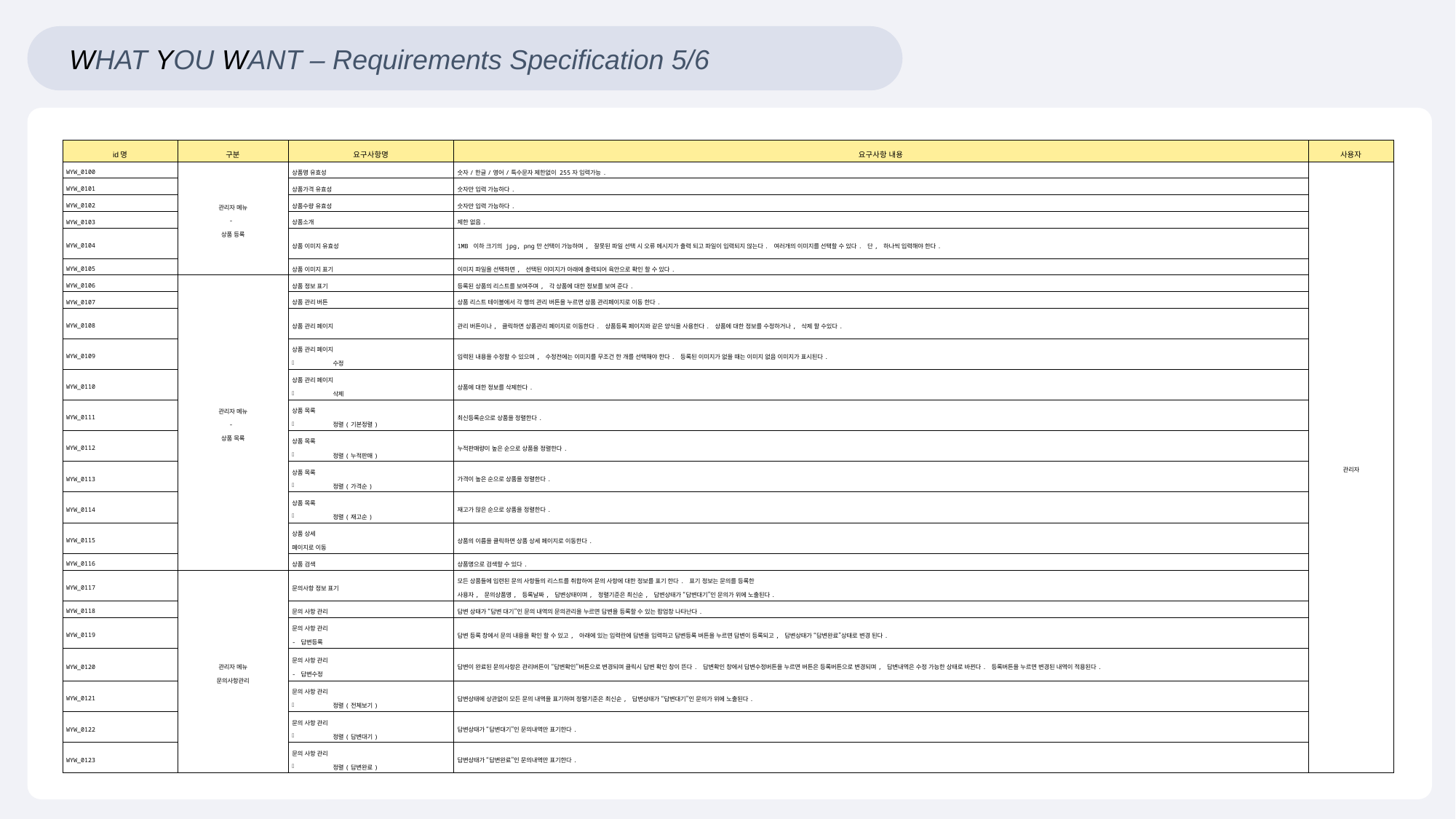

WHAT YOU WANT – Requirements Specification 5/6

| id명 | 구분 | 요구사항명 | 요구사항 내용 | 사용자 |
| --- | --- | --- | --- | --- |
| WYW\_0100 | 관리자 메뉴 - 상품 등록 | 상품명 유효성 | 숫자/한글/영어/특수문자 제한없이 255자 입력가능. | 관리자 |
| WYW\_0101 |  | 상품가격 유효성 | 숫자만 입력 가능하다. |  |
| WYW\_0102 |  | 상품수량 유효성 | 숫자만 입력 가능하다. |  |
| WYW\_0103 |  | 상품소개 | 제한 없음. |  |
| WYW\_0104 |  | 상품 이미지 유효성 | 1MB 이하 크기의 jpg, png만 선택이 가능하며, 잘못된 파일 선택 시 오류 메시지가 출력 되고 파일이 입력되지 않는다. 여러개의 이미지를 선택할 수 있다. 단, 하나씩 입력해야 한다. |  |
| WYW\_0105 |  | 상품 이미지 표기 | 이미지 파일을 선택하면, 선택된 이미지가 아래에 출력되어 육안으로 확인 할 수 있다. |  |
| WYW\_0106 | 관리자 메뉴 - 상품 목록 | 상품 정보 표기 | 등록된 상품의 리스트를 보여주며, 각 상품에 대한 정보를 보여 준다. |  |
| WYW\_0107 |  | 상품 관리 버튼 | 상품 리스트 테이블에서 각 행의 관리 버튼을 누르면 상품 관리페이지로 이동 한다. |  |
| WYW\_0108 |  | 상품 관리 페이지 | 관리 버튼이나, 클릭하면 상품관리 페이지로 이동한다. 상품등록 페이지와 같은 양식을 사용한다. 상품에 대한 정보를 수정하거나, 삭제 할 수있다. |  |
| WYW\_0109 |  | 상품 관리 페이지 수정 | 입력된 내용을 수정할 수 있으며, 수정전에는 이미지를 무조건 한 개를 선택해야 한다. 등록된 이미지가 없을 때는 이미지 없음 이미지가 표시된다. |  |
| WYW\_0110 |  | 상품 관리 페이지 삭제 | 상품에 대한 정보를 삭제한다. |  |
| WYW\_0111 |  | 상품 목록 정렬(기본정렬) | 최신등록순으로 상품을 정렬한다. |  |
| WYW\_0112 |  | 상품 목록 정렬(누적판매) | 누적판매량이 높은 순으로 상품을 정렬한다. |  |
| WYW\_0113 |  | 상품 목록 정렬(가격순) | 가격이 높은 순으로 상품을 정렬한다. |  |
| WYW\_0114 |  | 상품 목록 정렬(재고순) | 재고가 많은 순으로 상품을 정렬한다. |  |
| WYW\_0115 |  | 상품 상세 페이지로 이동 | 상품의 이름을 클릭하면 상품 상세 페이지로 이동한다. |  |
| WYW\_0116 |  | 상품 검색 | 상품명으로 검색할 수 있다. |  |
| WYW\_0117 | 관리자 메뉴 문의사항관리 | 문의사항 정보 표기 | 모든 상품들에 입련된 문의 사항들의 리스트를 취합하여 문의 사항에 대한 정보를 표기 한다. 표기 정보는 문의를 등록한 사용자, 문의상품명, 등록날짜, 답변상태이며, 정렬기준은 최신순, 답변상태가 “답변대기”인 문의가 위에 노출된다. |  |
| WYW\_0118 |  | 문의 사항 관리 | 답변 상태가 “답변 대기”인 문의 내역의 문의관리을 누르면 답변을 등록할 수 있는 팝업창 나타난다. |  |
| WYW\_0119 |  | 문의 사항 관리 - 답변등록 | 답변 등록 창에서 문의 내용을 확인 할 수 있고, 아래에 있는 입력란에 답변을 입력하고 답변등록 버튼을 누르면 답변이 등록되고, 답변상태가 “답변완료”상태로 변경 된다. |  |
| WYW\_0120 |  | 문의 사항 관리 - 답변수정 | 답변이 완료된 문의사항은 관리버튼이 “답변확인”버튼으로 변경되며 클릭시 답변 확인 창이 뜬다. 답변확인 창에서 답변수정버튼을 누르면 버튼은 등록버튼으로 변경되며, 답변내역은 수정 가능한 상태로 바뀐다. 등록버튼을 누르면 변경된 내역이 적용된다. |  |
| WYW\_0121 |  | 문의 사항 관리 정렬(전체보기) | 답변상태에 상관없이 모든 문의 내역을 표기하며 정렬기준은 최신순, 답변상태가 “답변대기”인 문의가 위에 노출된다. |  |
| WYW\_0122 |  | 문의 사항 관리 정렬(답변대기) | 답변상태가 “답변대기”인 문의내역만 표기한다. |  |
| WYW\_0123 |  | 문의 사항 관리 정렬(답변완료) | 답변상태가 “답변완료”인 문의내역만 표기한다. |  |